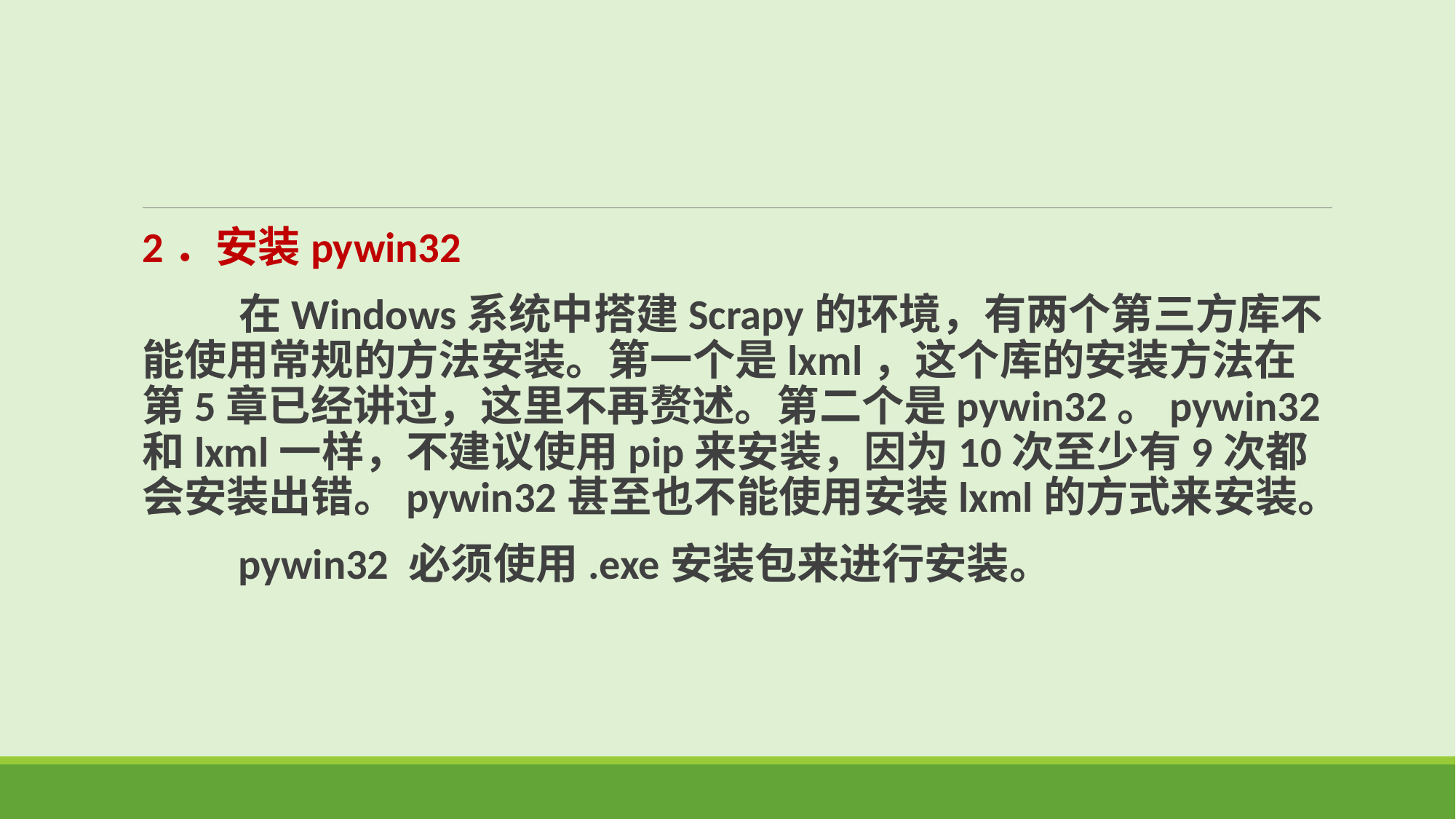

2．安装pywin32
         在Windows系统中搭建Scrapy的环境，有两个第三方库不能使用常规的方法安装。第一个是lxml，这个库的安装方法在第5章已经讲过，这里不再赘述。第二个是pywin32。pywin32和lxml一样，不建议使用pip来安装，因为10次至少有9次都会安装出错。pywin32甚至也不能使用安装lxml的方式来安装。
          pywin32 必须使用.exe安装包来进行安装。